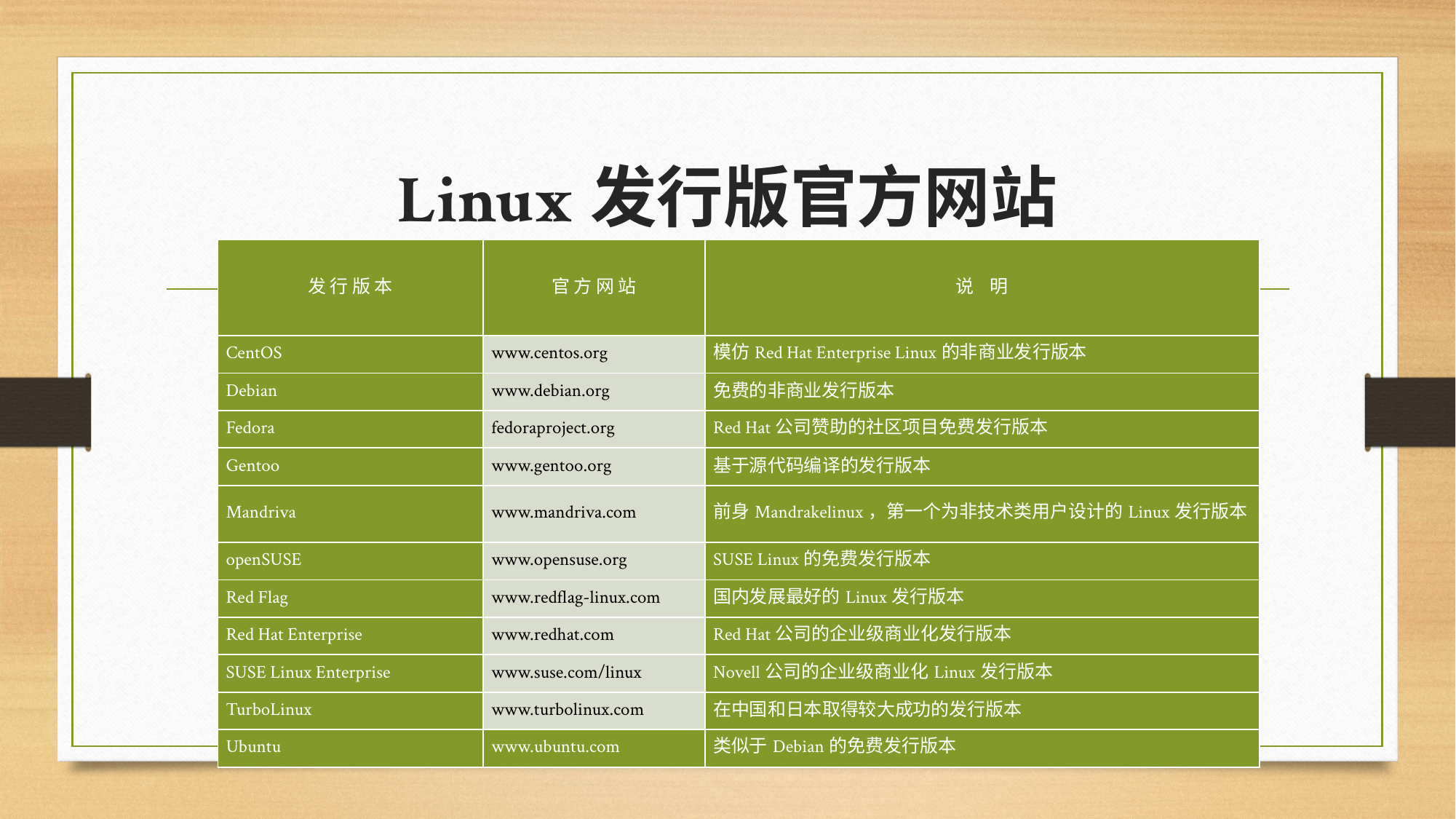

# Linux发行版官方网站
| 发 行 版 本 | 官 方 网 站 | 说 明 |
| --- | --- | --- |
| CentOS | www.centos.org | 模仿Red Hat Enterprise Linux的非商业发行版本 |
| Debian | www.debian.org | 免费的非商业发行版本 |
| Fedora | fedoraproject.org | Red Hat公司赞助的社区项目免费发行版本 |
| Gentoo | www.gentoo.org | 基于源代码编译的发行版本 |
| Mandriva | www.mandriva.com | 前身Mandrakelinux，第一个为非技术类用户设计的Linux发行版本 |
| openSUSE | www.opensuse.org | SUSE Linux的免费发行版本 |
| Red Flag | www.redflag-linux.com | 国内发展最好的Linux发行版本 |
| Red Hat Enterprise | www.redhat.com | Red Hat公司的企业级商业化发行版本 |
| SUSE Linux Enterprise | www.suse.com/linux | Novell公司的企业级商业化Linux发行版本 |
| TurboLinux | www.turbolinux.com | 在中国和日本取得较大成功的发行版本 |
| Ubuntu | www.ubuntu.com | 类似于Debian的免费发行版本 |